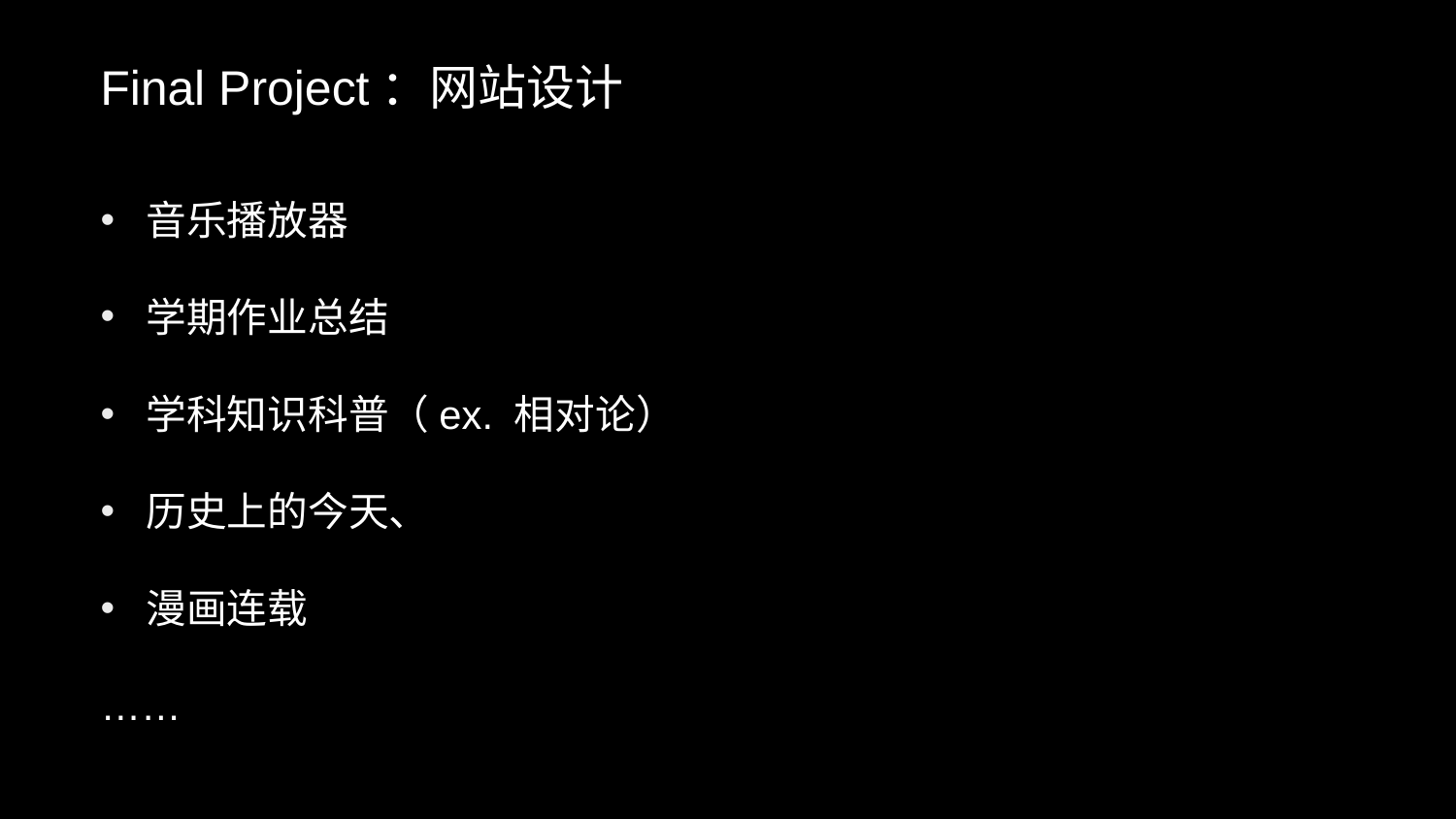

Final Project：网站设计
音乐播放器

学期作业总结

学科知识科普（ex. 相对论）

历史上的今天、

漫画连载

……